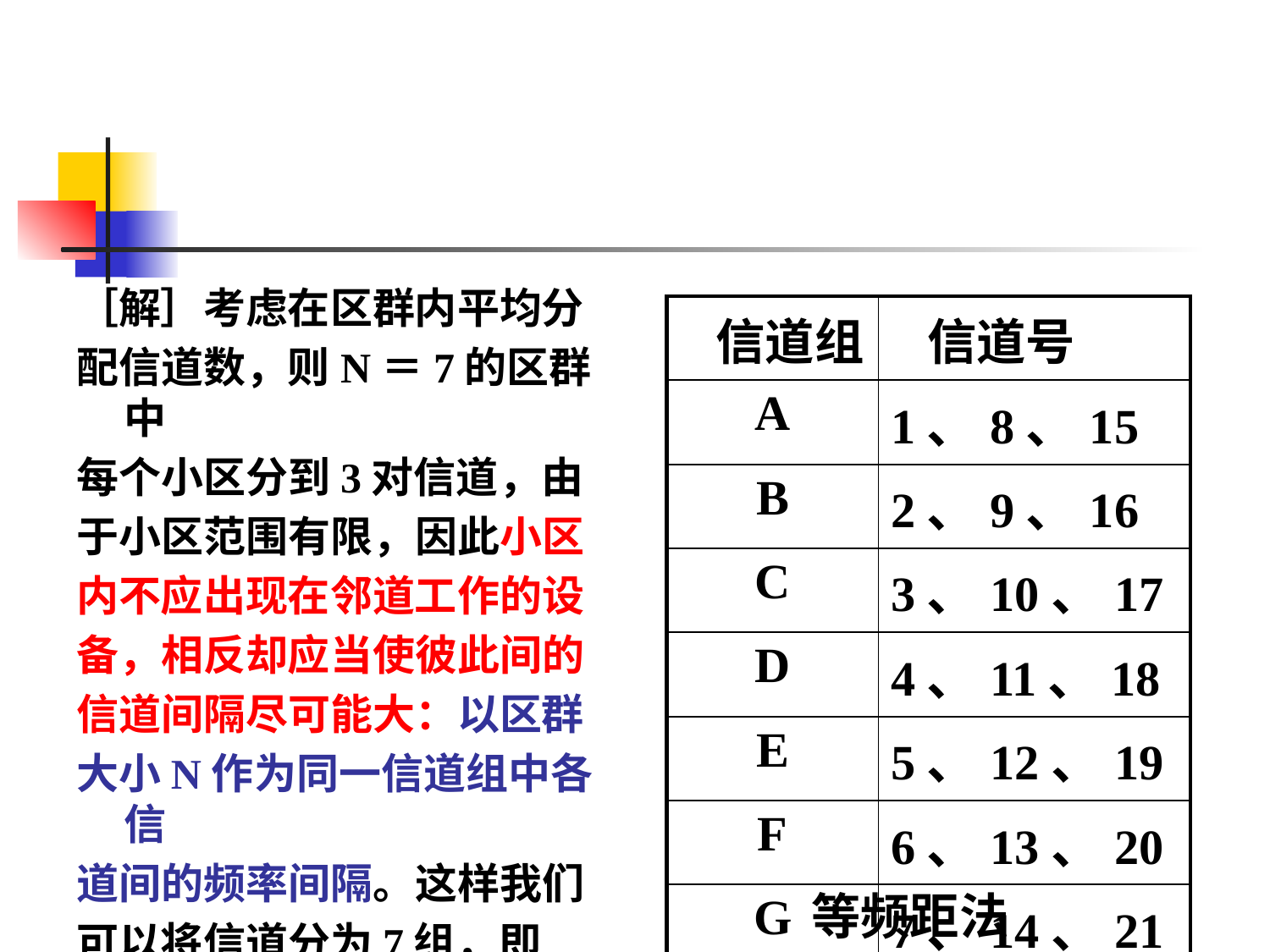

［解］考虑在区群内平均分
配信道数，则N＝7的区群中
每个小区分到3对信道，由
于小区范围有限，因此小区
内不应出现在邻道工作的设
备，相反却应当使彼此间的
信道间隔尽可能大：以区群
大小N作为同一信道组中各信
道间的频率间隔。这样我们
可以将信道分为7组，即A、
B、C、D、E、F、G组。
| 信道组 | 信道号 |
| --- | --- |
| A | 1、8、15 |
| B | 2、9、16 |
| C | 3、10、17 |
| D | 4、11、18 |
| E | 5、12、19 |
| F | 6、13、20 |
| G | 7、14、21 |
等频距法